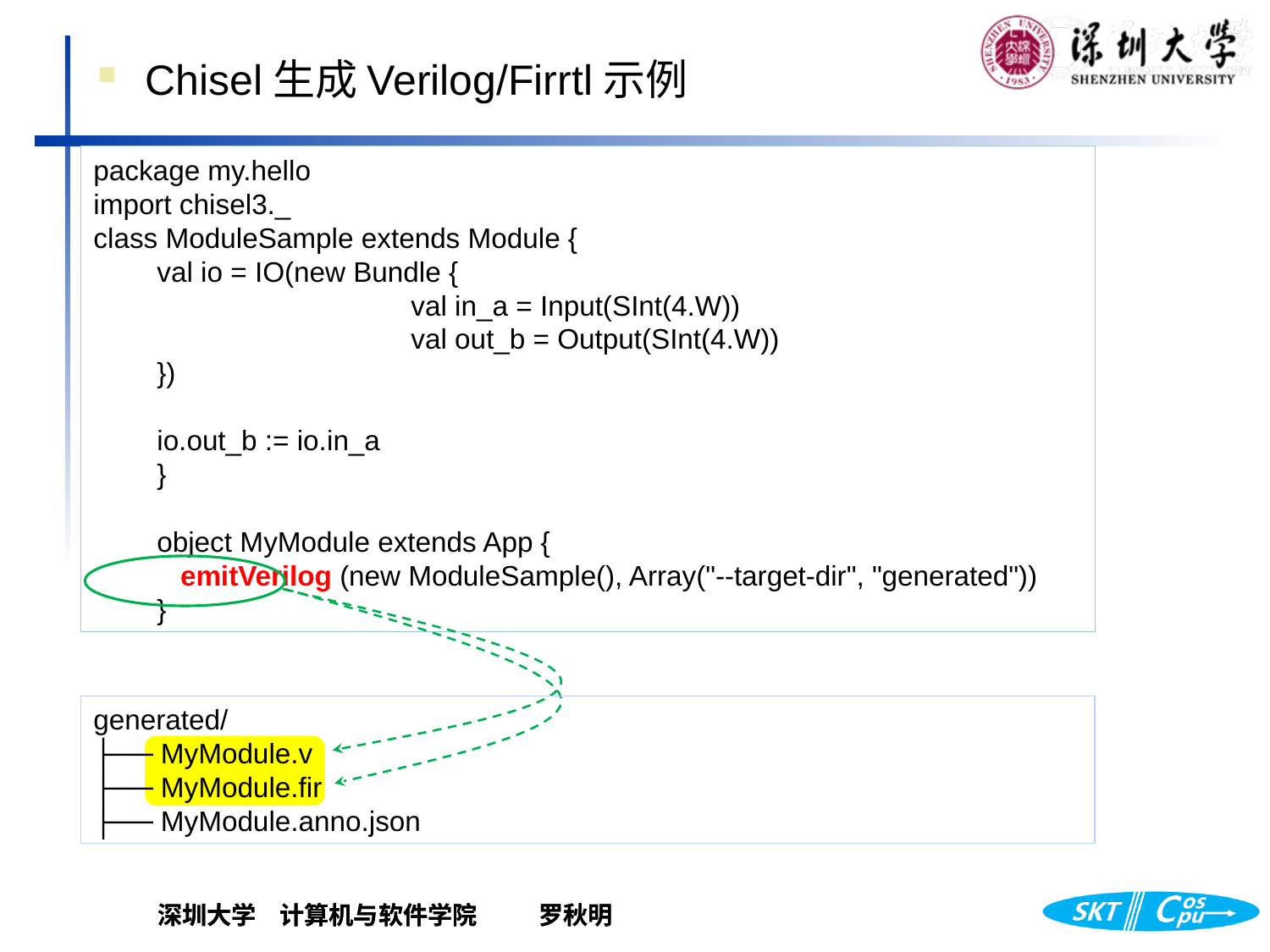

Chisel生成Verilog/Firrtl示例
package my.hello
import chisel3._
class ModuleSample extends Module {
val io = IO(new Bundle {
		val in_a = Input(SInt(4.W))
		val out_b = Output(SInt(4.W))
})

io.out_b := io.in_a
}

object MyModule extends App {
   emitVerilog (new ModuleSample(), Array("--target-dir", "generated"))
}

generated/
├── MyModule.v
├── MyModule.fir
├── MyModule.anno.json